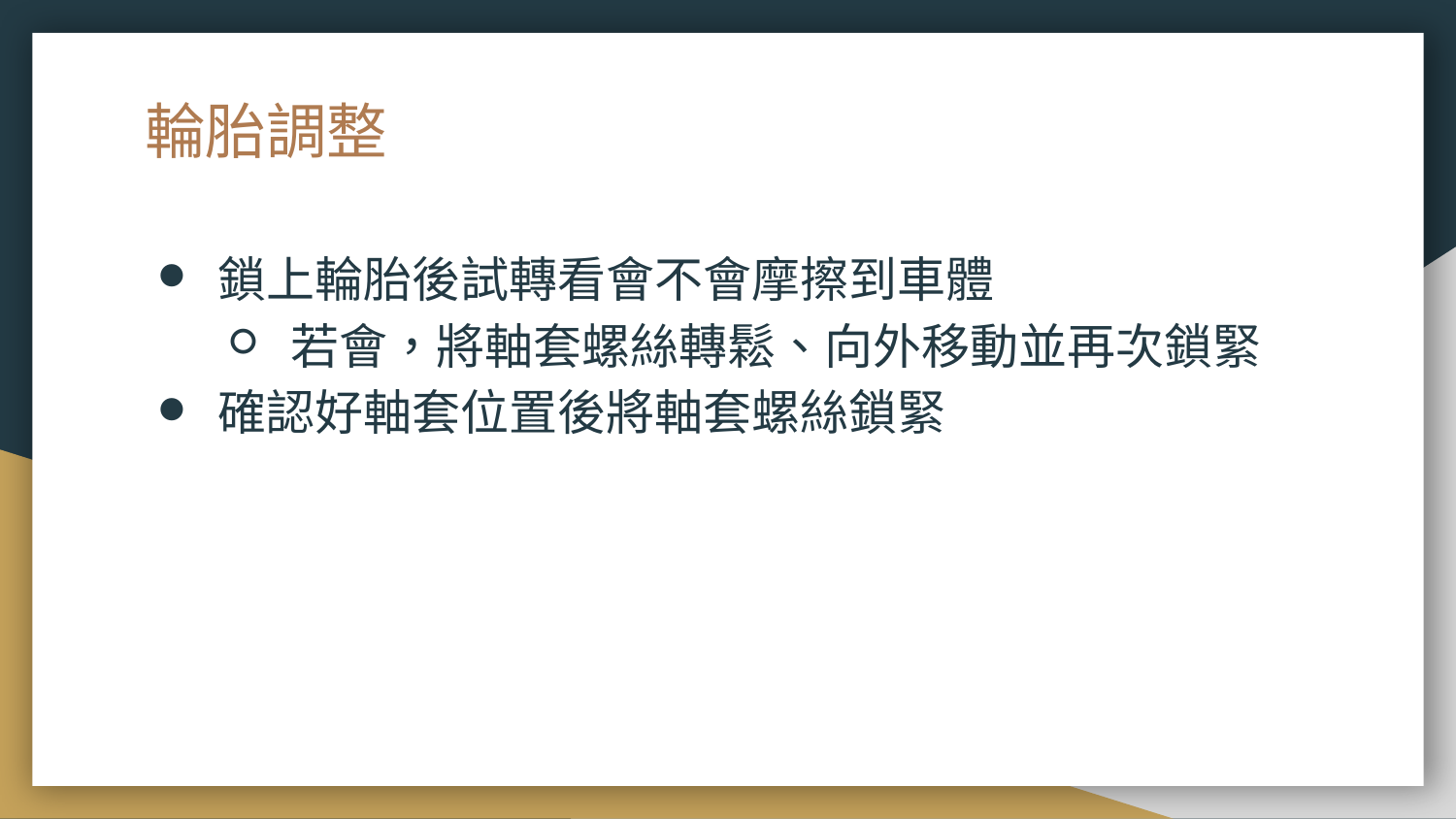

# 輪胎調整
鎖上輪胎後試轉看會不會摩擦到車體
若會，將軸套螺絲轉鬆、向外移動並再次鎖緊
確認好軸套位置後將軸套螺絲鎖緊